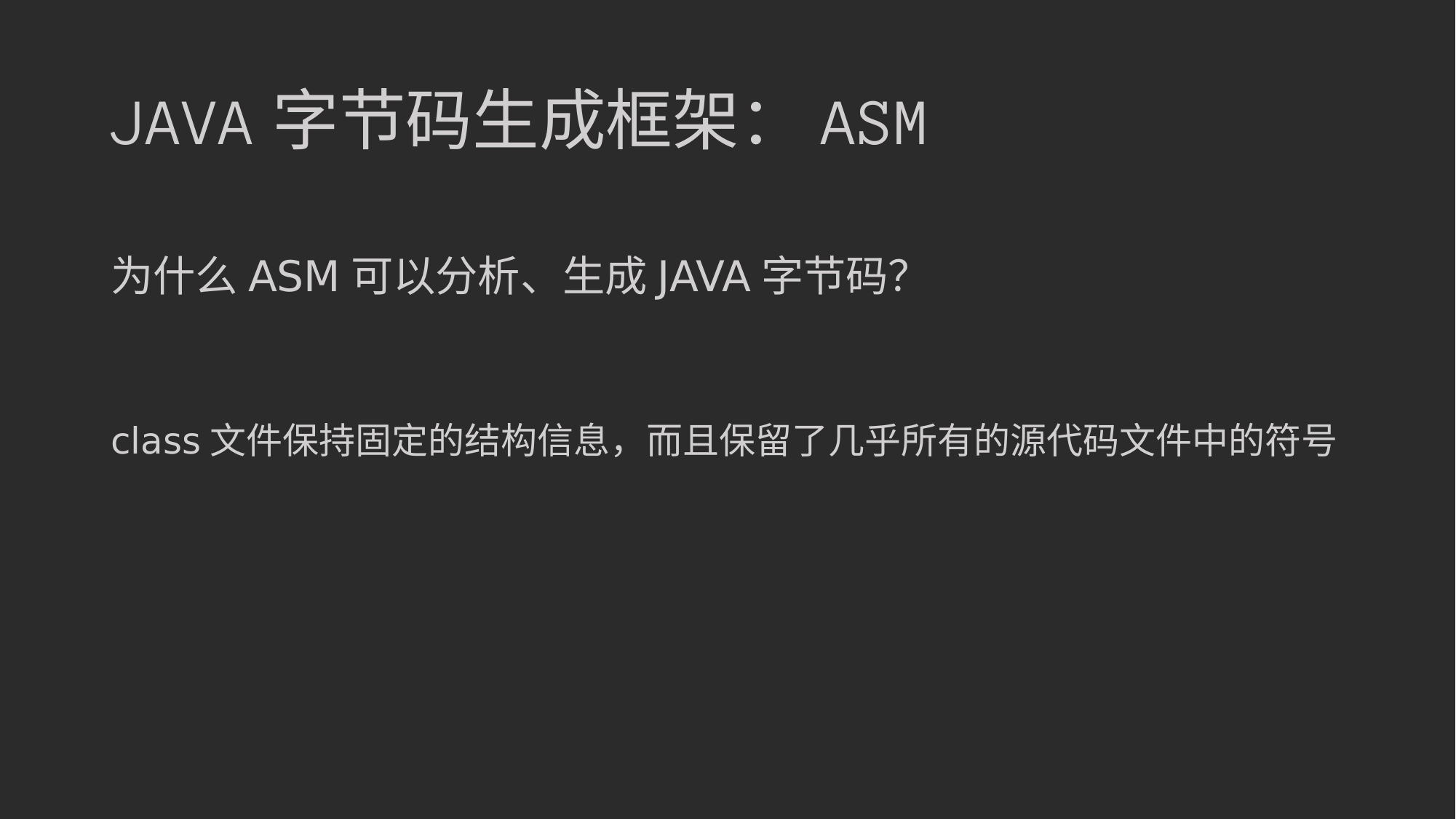

# JAVA字节码生成框架：ASM
为什么ASM可以分析、生成JAVA字节码？

class文件保持固定的结构信息，而且保留了几乎所有的源代码文件中的符号